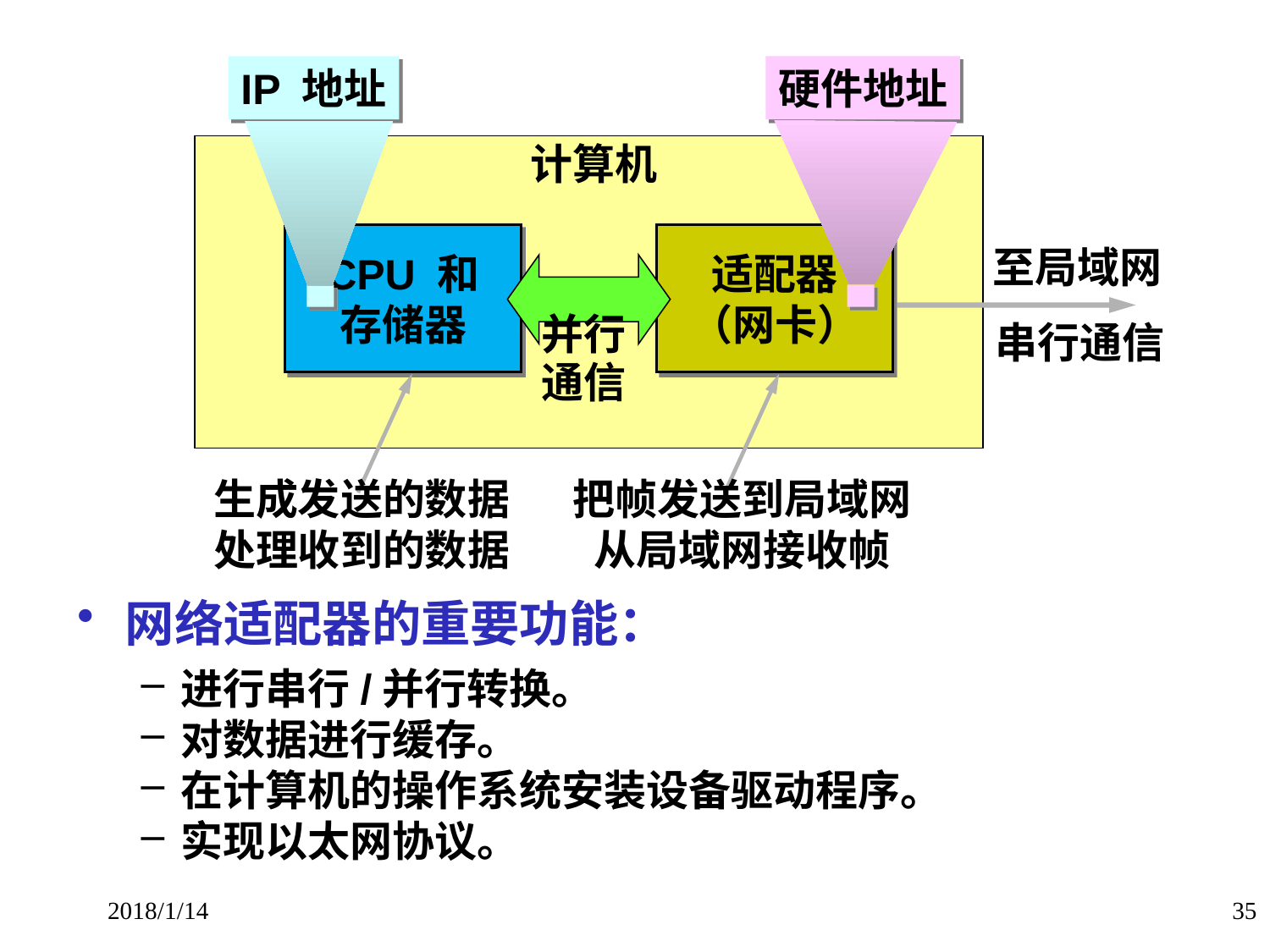

IP 地址
硬件地址

计算机

CPU 和
存储器
适配器
（网卡）
至局域网

并行
通信

串行通信

生成发送的数据
处理收到的数据
把帧发送到局域网
从局域网接收帧
网络适配器的重要功能：
进行串行/并行转换。
对数据进行缓存。
在计算机的操作系统安装设备驱动程序。
实现以太网协议。
2018/1/14
35